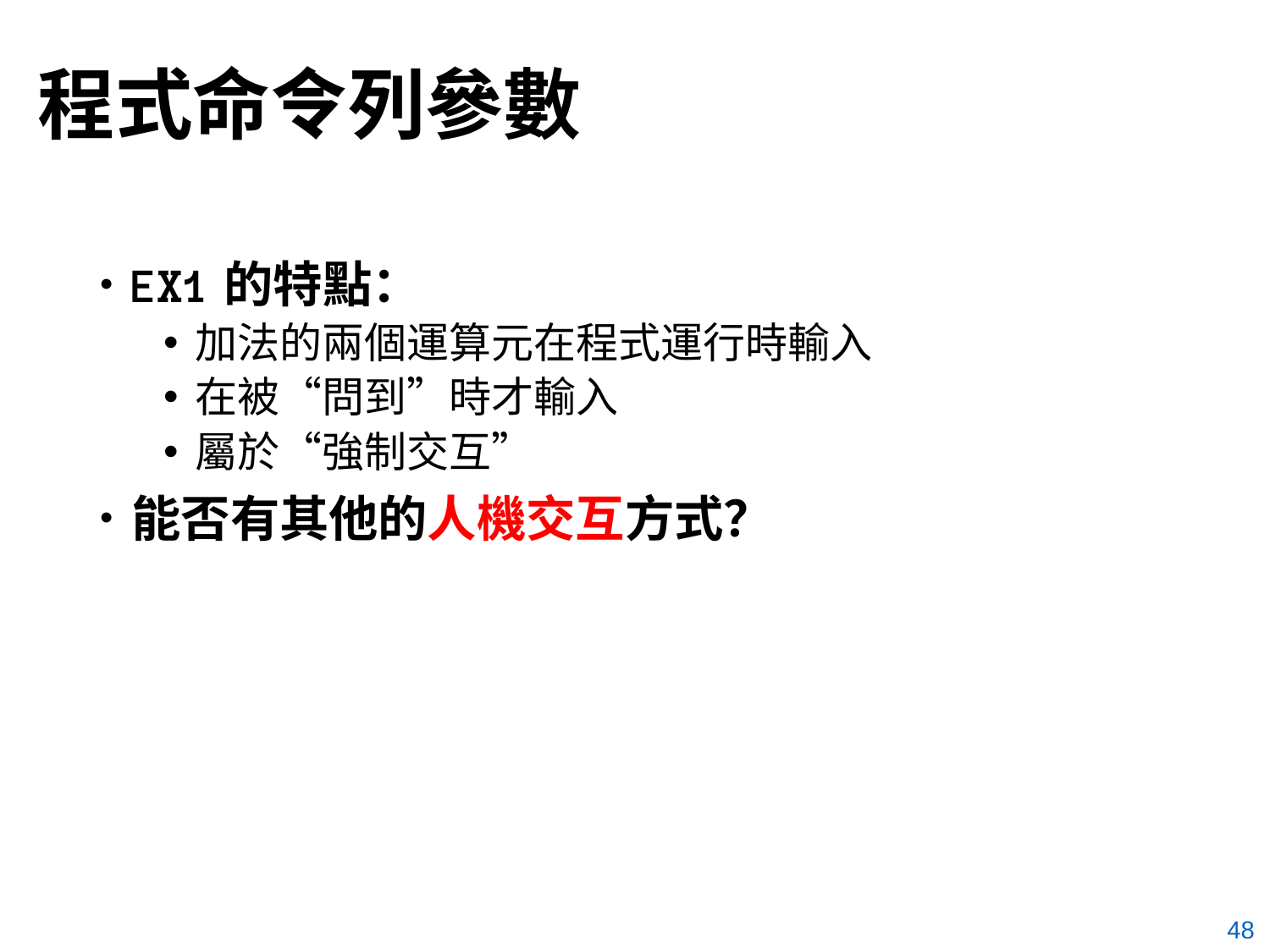

# 程式命令列參數
EX1的特點：
加法的兩個運算元在程式運行時輸入
在被“問到”時才輸入
屬於“強制交互”
能否有其他的人機交互方式？
48